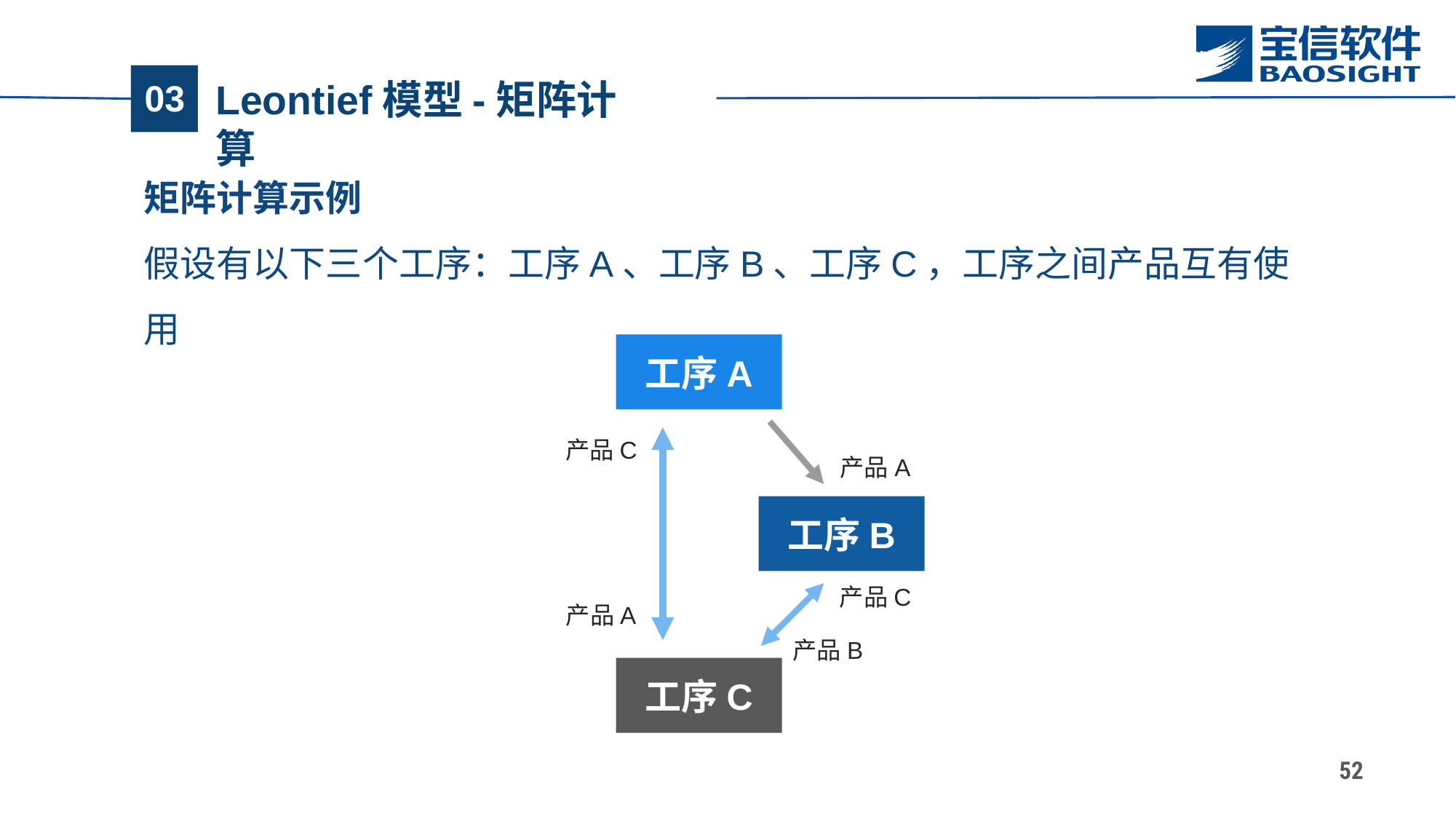

# Leontief模型-矩阵计算
03
矩阵计算示例
假设有以下三个工序：工序A、工序B、工序C，工序之间产品互有使用
工序A
产品C
产品A
工序B
产品C
产品A
产品B
工序C